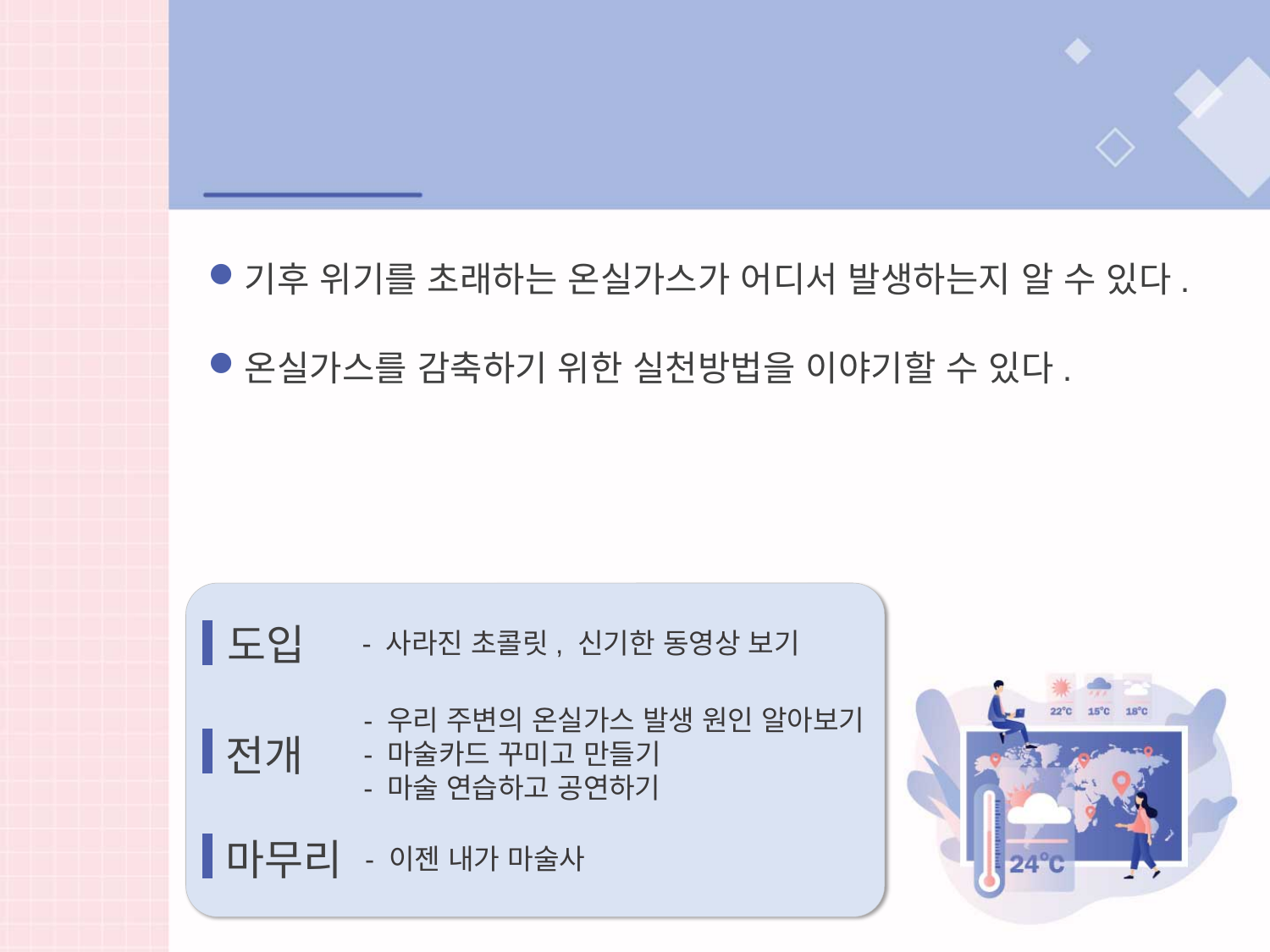

학습목표
기후 위기를 초래하는 온실가스가 어디서 발생하는지 알 수 있다.
온실가스를 감축하기 위한 실천방법을 이야기할 수 있다.

도입
- 사라진 초콜릿, 신기한 동영상 보기
- 우리 주변의 온실가스 발생 원인 알아보기
- 마술카드 꾸미고 만들기
- 마술 연습하고 공연하기
전개
마무리
- 이젠 내가 마술사